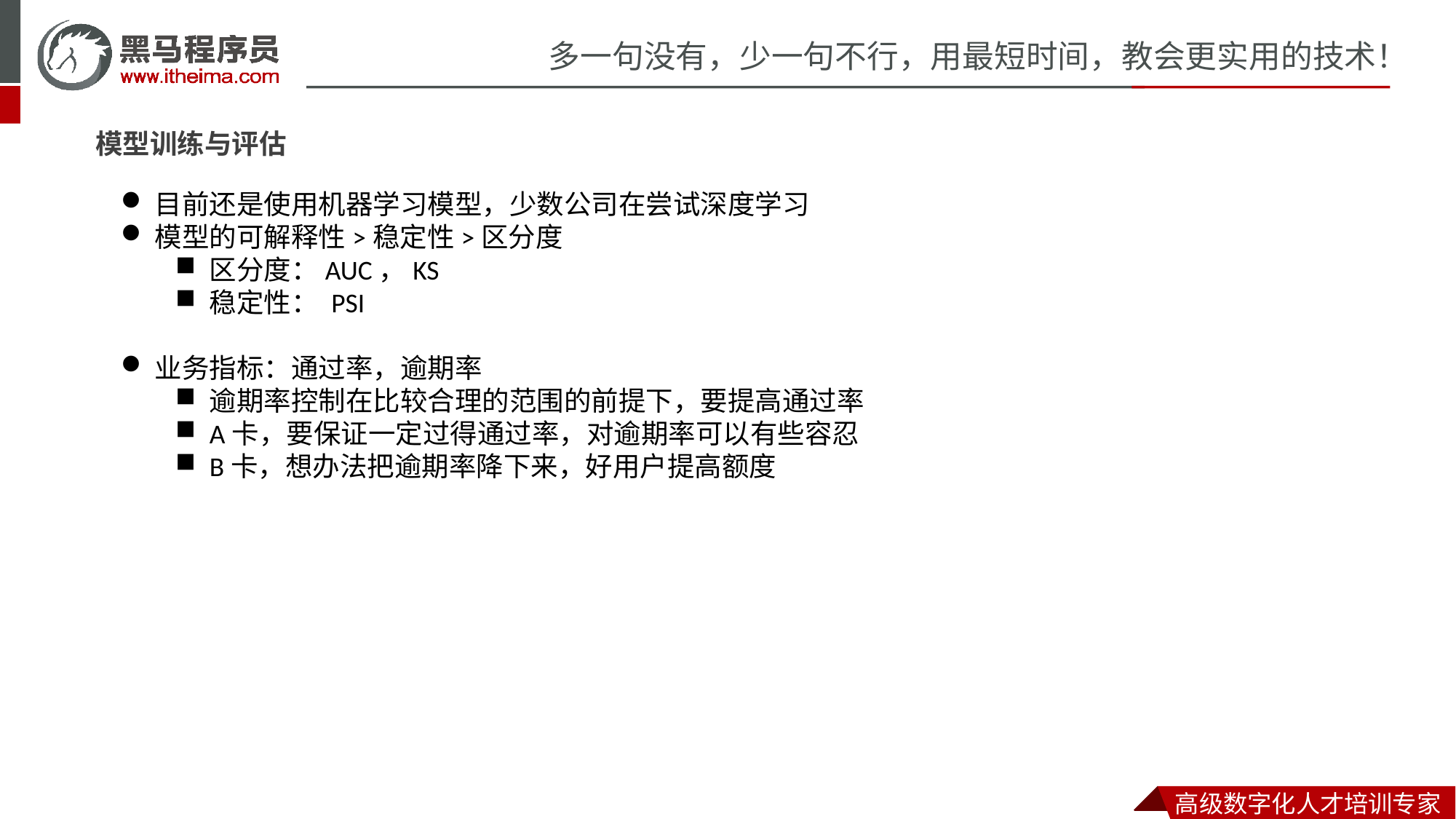

模型训练与评估
目前还是使用机器学习模型，少数公司在尝试深度学习
模型的可解释性>稳定性>区分度
区分度：AUC，KS
稳定性： PSI

业务指标：通过率，逾期率
逾期率控制在比较合理的范围的前提下，要提高通过率
A卡，要保证一定过得通过率，对逾期率可以有些容忍
B卡，想办法把逾期率降下来，好用户提高额度